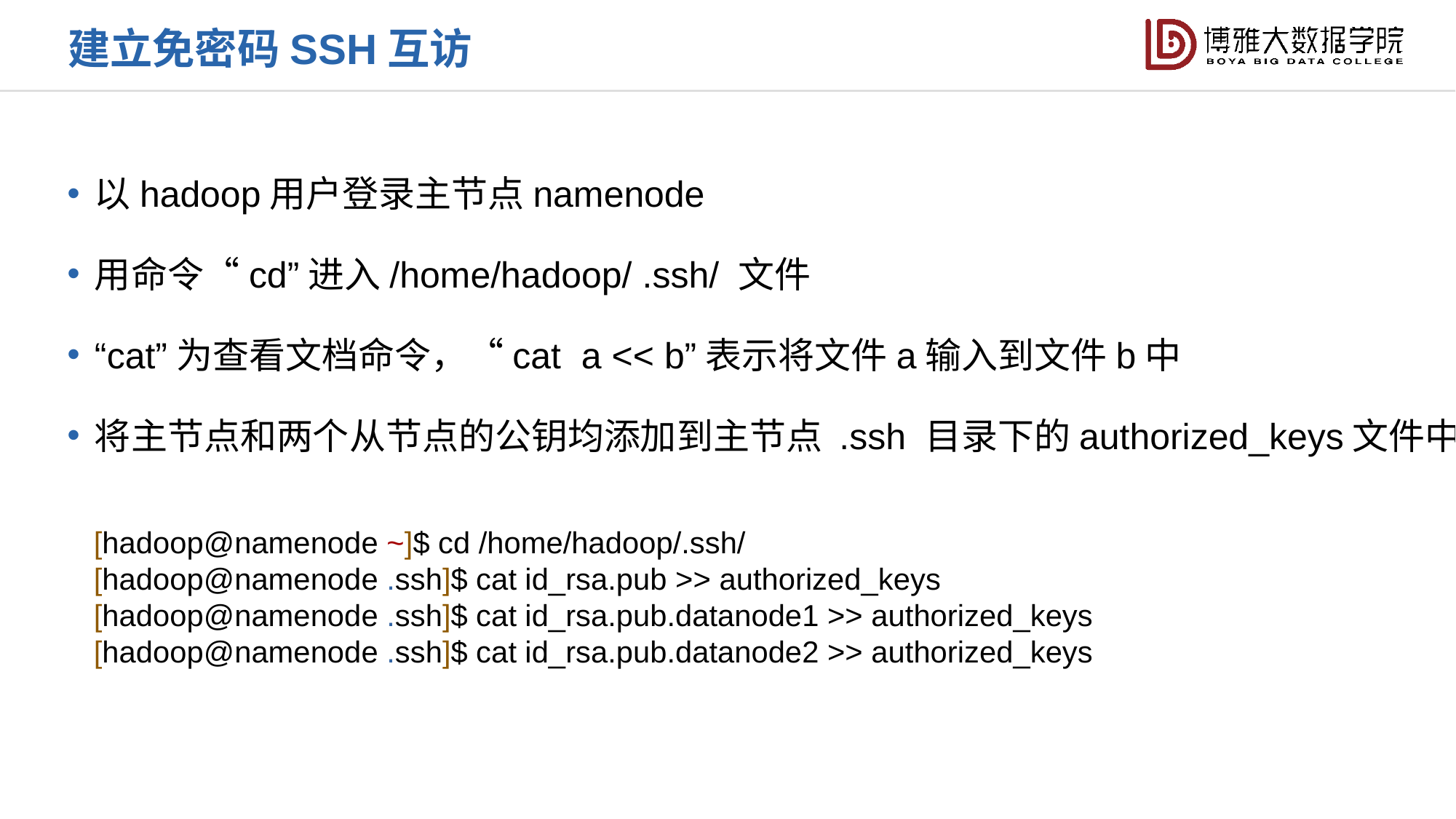

建立免密码SSH互访
以hadoop用户登录主节点namenode
用命令“cd”进入/home/hadoop/ .ssh/ 文件
“cat”为查看文档命令，“cat  a << b”表示将文件a输入到文件b中
将主节点和两个从节点的公钥均添加到主节点 .ssh 目录下的authorized_keys文件中

[hadoop@namenode ~]$ cd /home/hadoop/.ssh/
[hadoop@namenode .ssh]$ cat id_rsa.pub >> authorized_keys
[hadoop@namenode .ssh]$ cat id_rsa.pub.datanode1 >> authorized_keys
[hadoop@namenode .ssh]$ cat id_rsa.pub.datanode2 >> authorized_keys